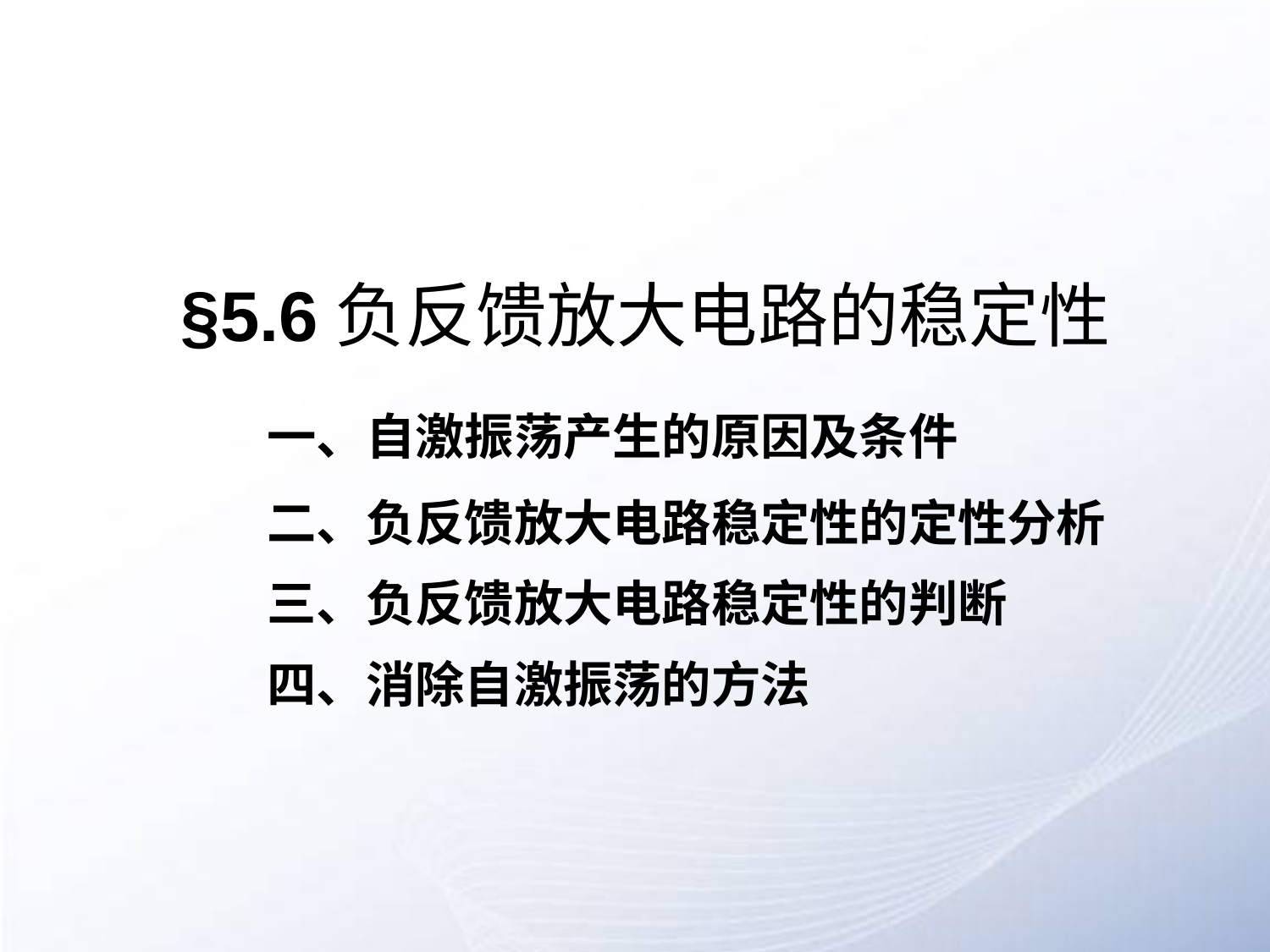

# §5.6负反馈放大电路的稳定性
一、自激振荡产生的原因及条件
二、负反馈放大电路稳定性的定性分析
三、负反馈放大电路稳定性的判断
四、消除自激振荡的方法